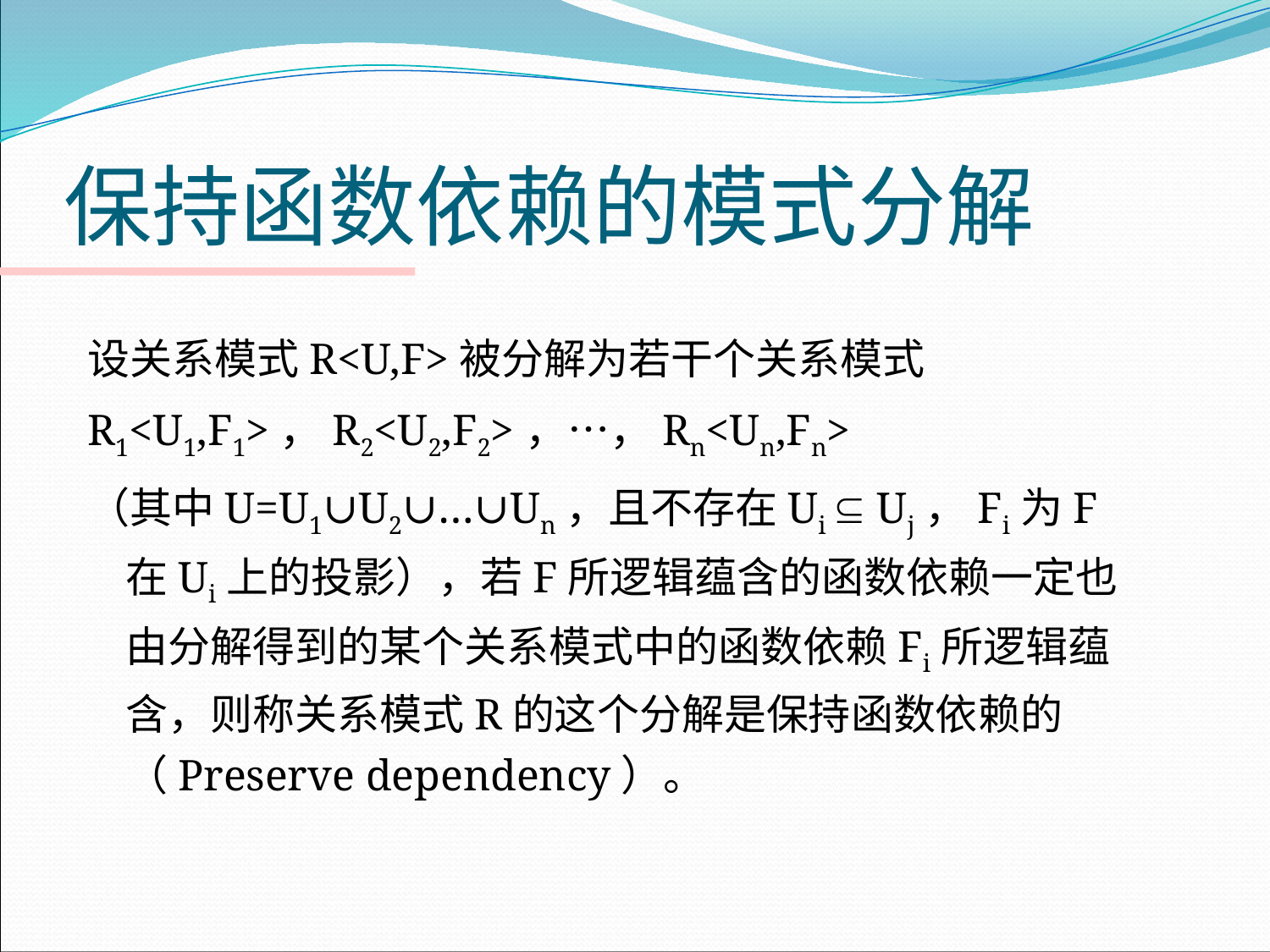

# 保持函数依赖的模式分解
设关系模式R<U,F>被分解为若干个关系模式
R1<U1,F1>，R2<U2,F2>，…，Rn<Un,Fn>
（其中U=U1∪U2∪…∪Un，且不存在Ui ⊆ Uj，Fi为F在Ui上的投影），若F所逻辑蕴含的函数依赖一定也由分解得到的某个关系模式中的函数依赖Fi所逻辑蕴含，则称关系模式R的这个分解是保持函数依赖的（Preserve dependency）。

641